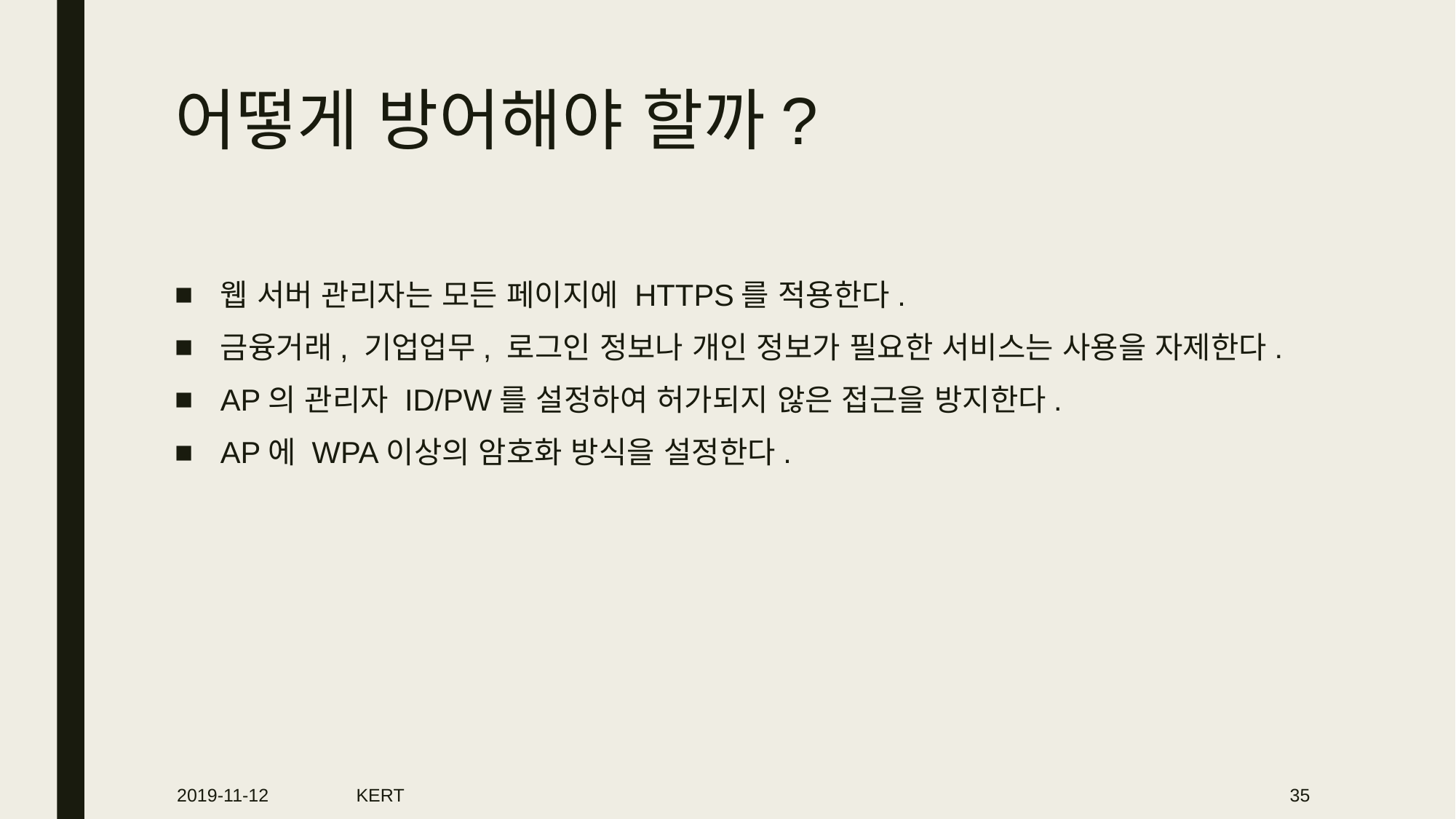

# 어떻게 방어해야 할까?
웹 서버 관리자는 모든 페이지에 HTTPS를 적용한다.
금융거래, 기업업무, 로그인 정보나 개인 정보가 필요한 서비스는 사용을 자제한다.
AP의 관리자 ID/PW를 설정하여 허가되지 않은 접근을 방지한다.
AP에 WPA이상의 암호화 방식을 설정한다.
2019-11-12
KERT
35